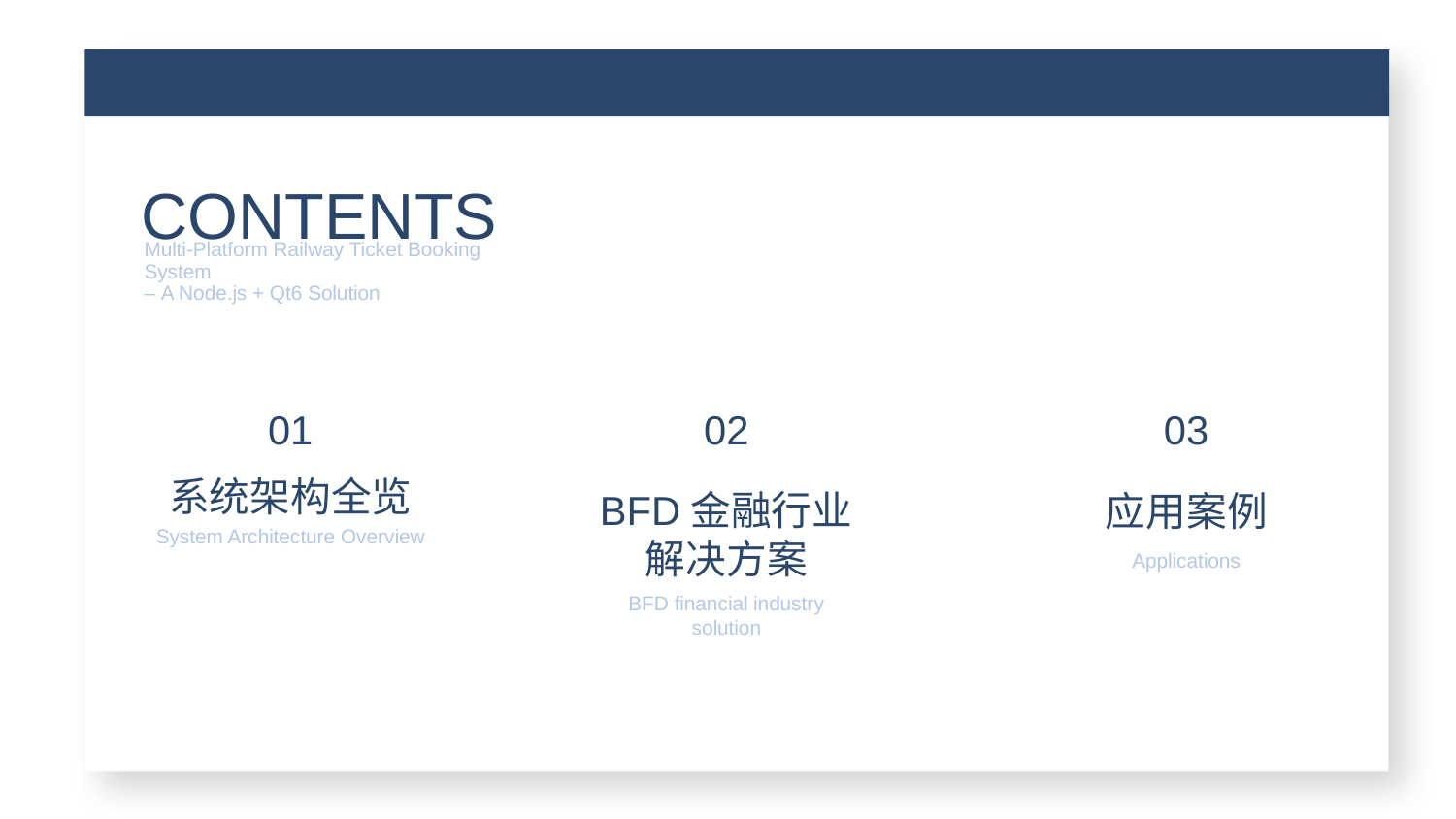

行业PPT模板http://www.1ppt.com/hangye/

CONTENTS
Multi-Platform Railway Ticket Booking System
– A Node.js + Qt6 Solution
01
02
03
系统架构全览
BFD金融行业
解决方案
应用案例
System Architecture Overview
Applications
BFD financial industry
solution